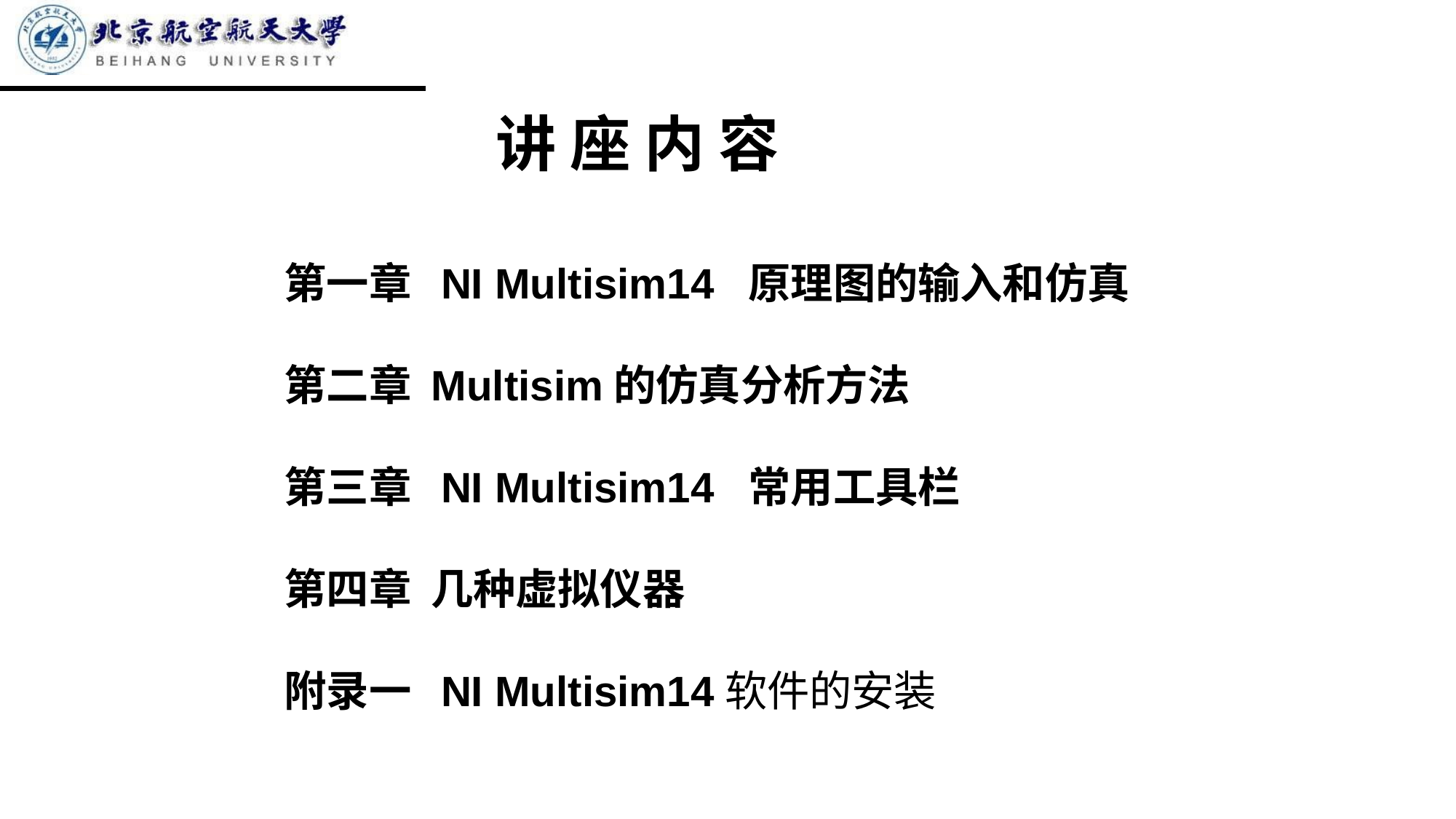

讲 座 内 容
第一章  NI Multisim14  原理图的输入和仿真
第二章 Multisim的仿真分析方法
第三章  NI Multisim14  常用工具栏
第四章  几种虚拟仪器
附录一  NI Multisim14软件的安装